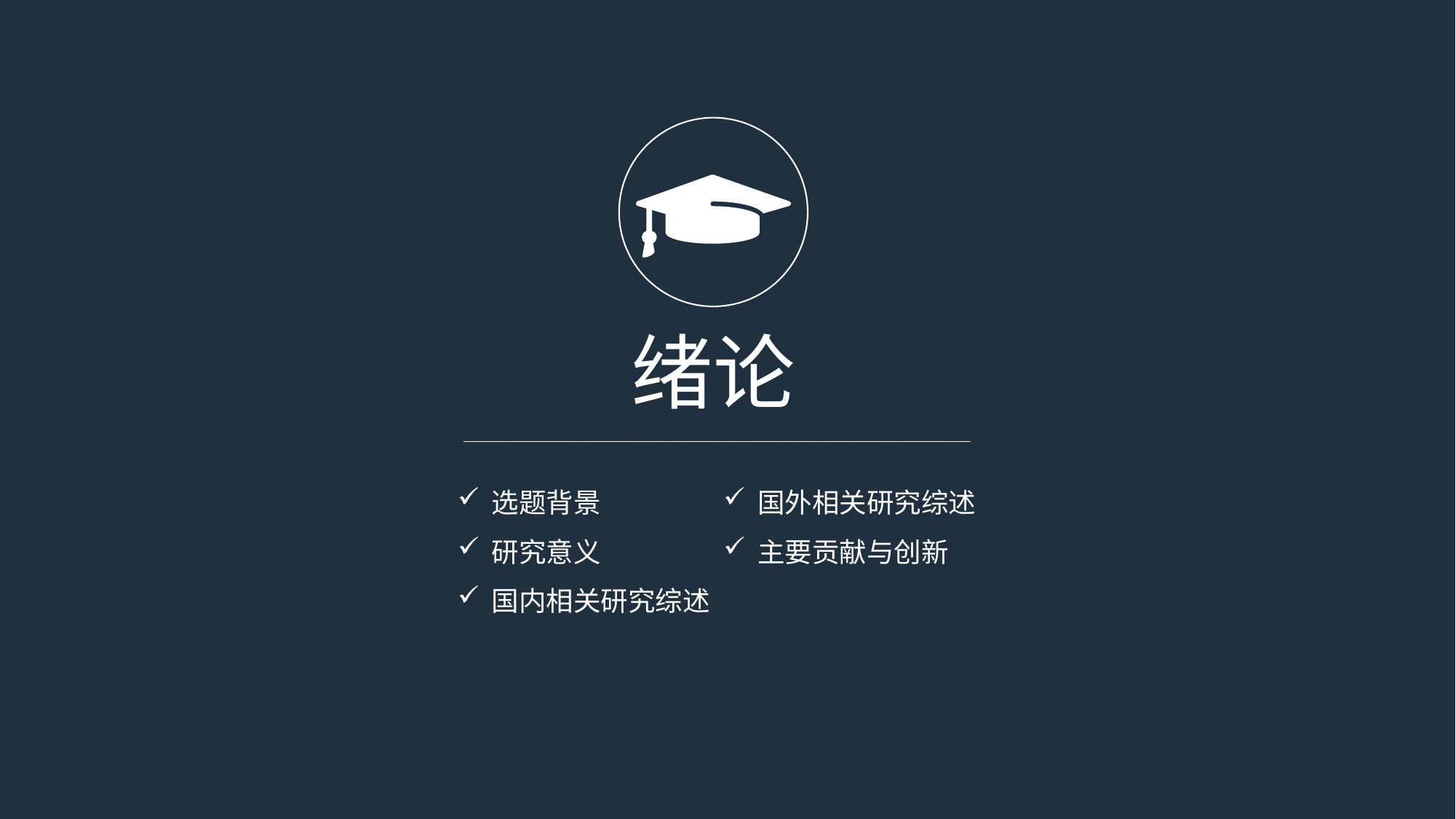

绪论
选题背景
研究意义
国内相关研究综述
国外相关研究综述
主要贡献与创新